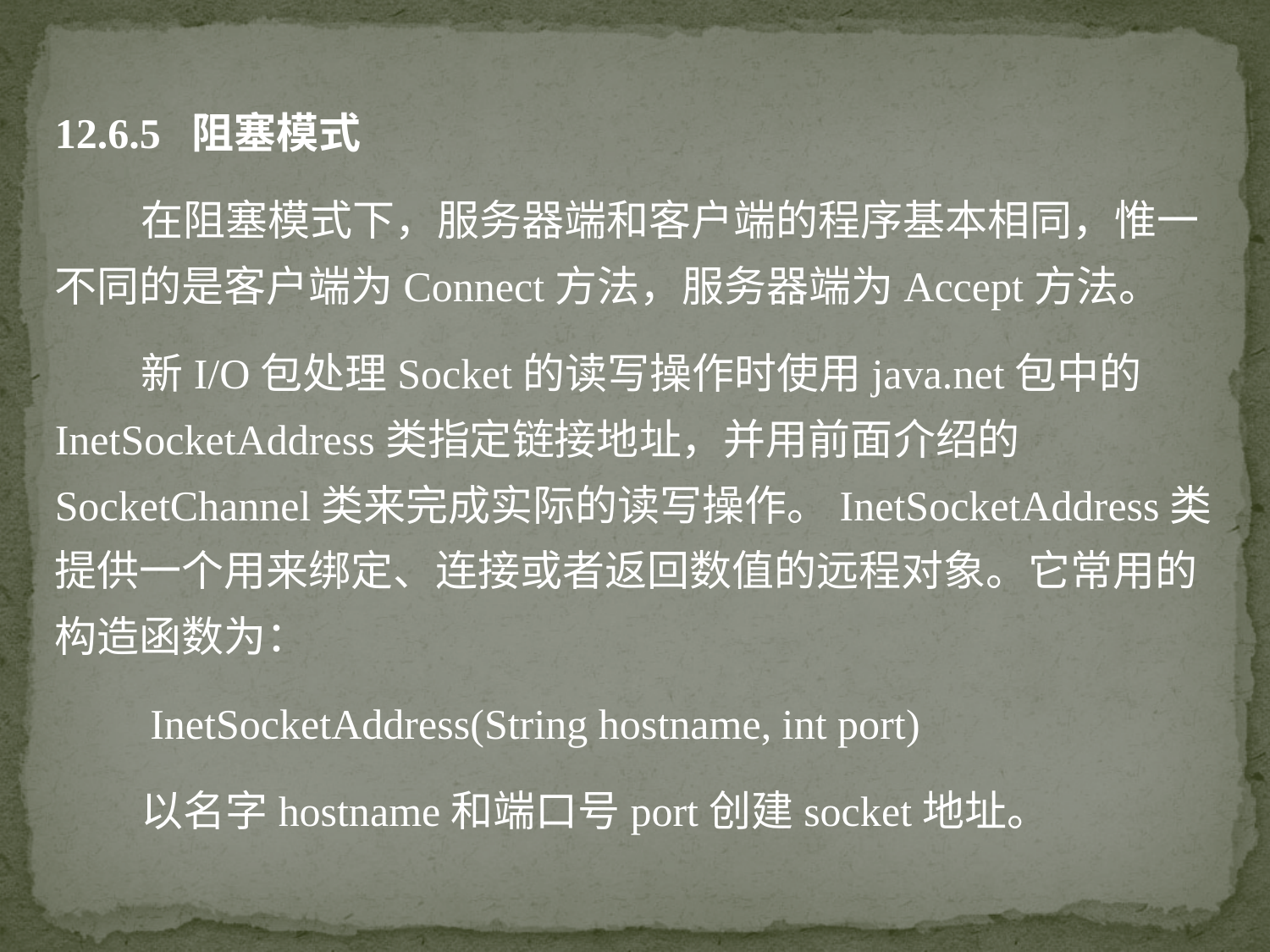

12.6.5  阻塞模式
        在阻塞模式下，服务器端和客户端的程序基本相同，惟一不同的是客户端为Connect方法，服务器端为Accept方法。
        新I/O包处理Socket的读写操作时使用java.net包中的InetSocketAddress类指定链接地址，并用前面介绍的SocketChannel类来完成实际的读写操作。InetSocketAddress类提供一个用来绑定、连接或者返回数值的远程对象。它常用的构造函数为：
         InetSocketAddress(String hostname, int port)
        以名字hostname和端口号port创建socket地址。